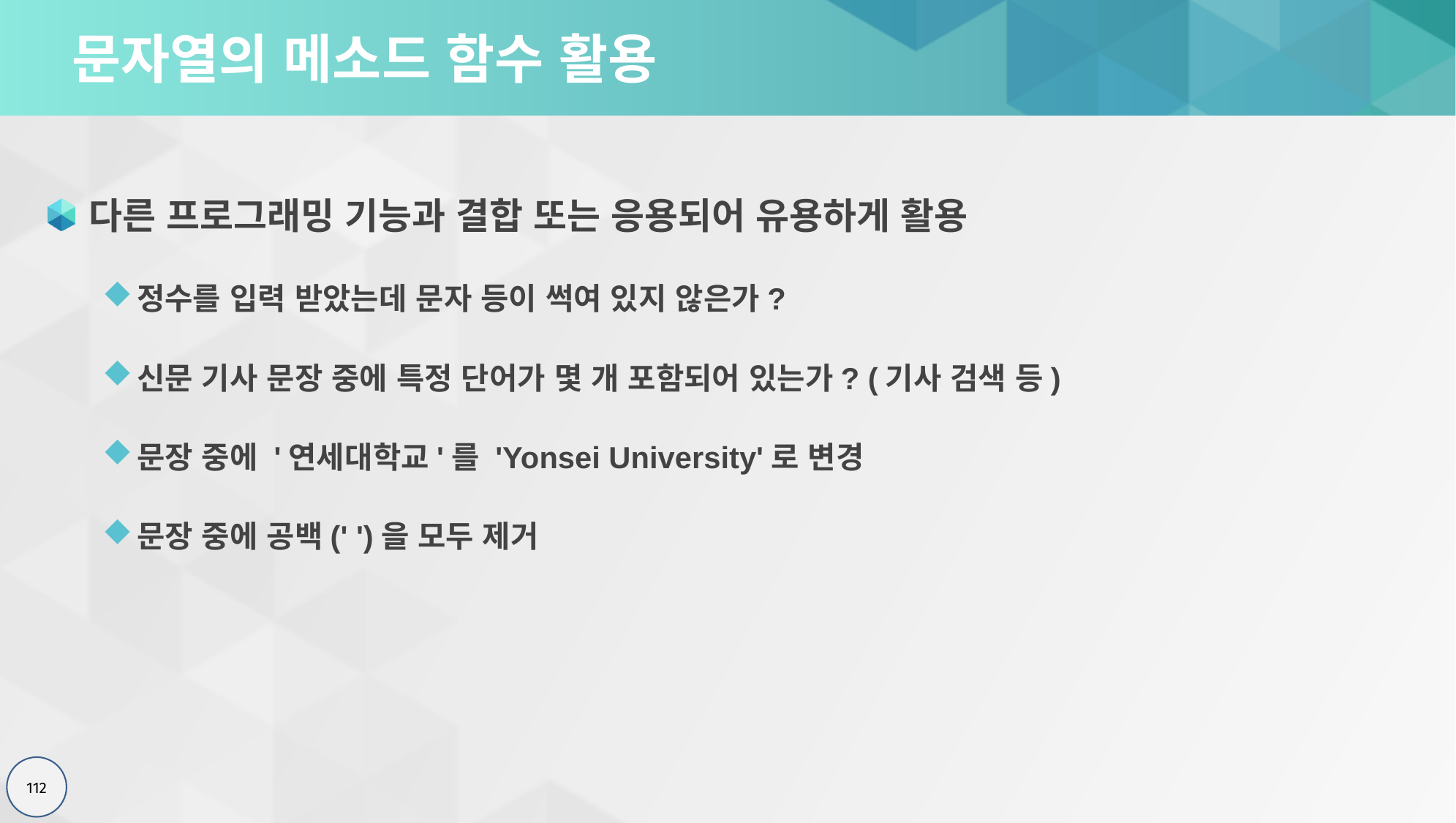

# 문자열의 메소드 함수 활용
다른 프로그래밍 기능과 결합 또는 응용되어 유용하게 활용
정수를 입력 받았는데 문자 등이 썩여 있지 않은가?
신문 기사 문장 중에 특정 단어가 몇 개 포함되어 있는가? (기사 검색 등)
문장 중에 '연세대학교'를 'Yonsei University'로 변경
문장 중에 공백(' ')을 모두 제거